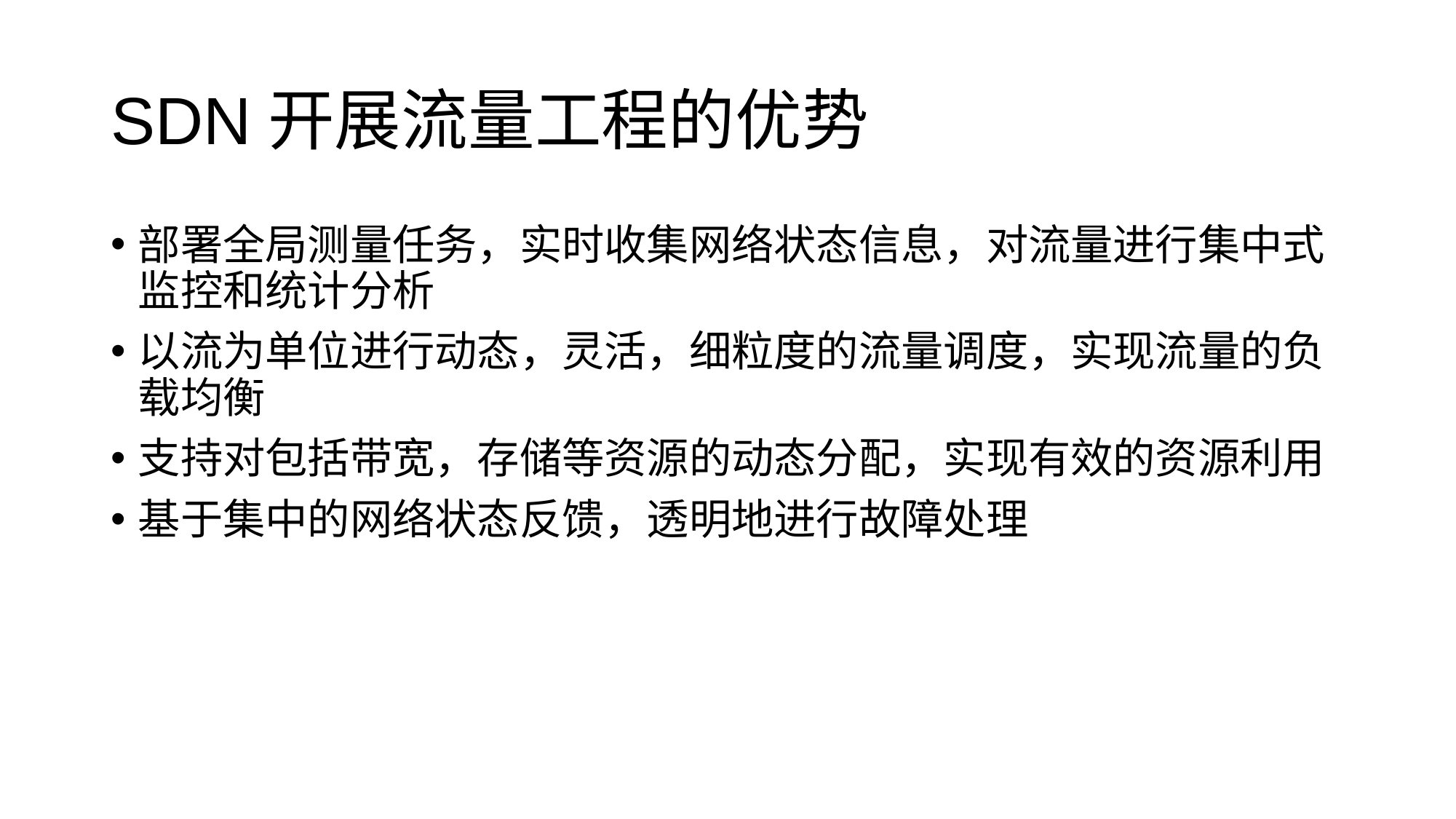

# SDN开展流量工程的优势
部署全局测量任务，实时收集网络状态信息，对流量进行集中式监控和统计分析
以流为单位进行动态，灵活，细粒度的流量调度，实现流量的负载均衡
支持对包括带宽，存储等资源的动态分配，实现有效的资源利用
基于集中的网络状态反馈，透明地进行故障处理